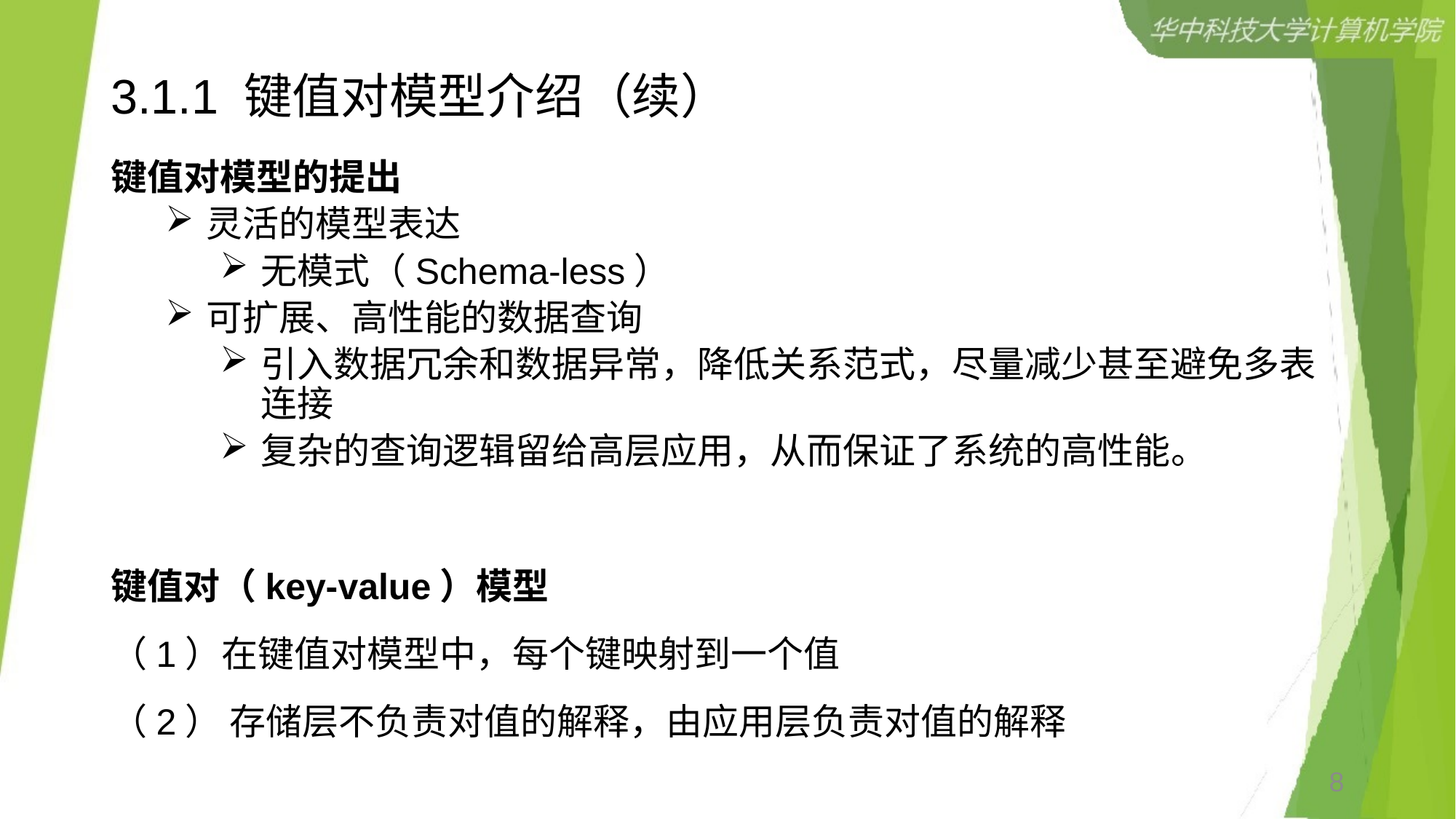

# 3.1.1 键值对模型介绍（续）
键值对模型的提出
灵活的模型表达
无模式（Schema-less）
可扩展、高性能的数据查询
引入数据冗余和数据异常，降低关系范式，尽量减少甚至避免多表连接
复杂的查询逻辑留给高层应用，从而保证了系统的高性能。

键值对（key-value）模型
（1）在键值对模型中，每个键映射到一个值
（2） 存储层不负责对值的解释，由应用层负责对值的解释
8